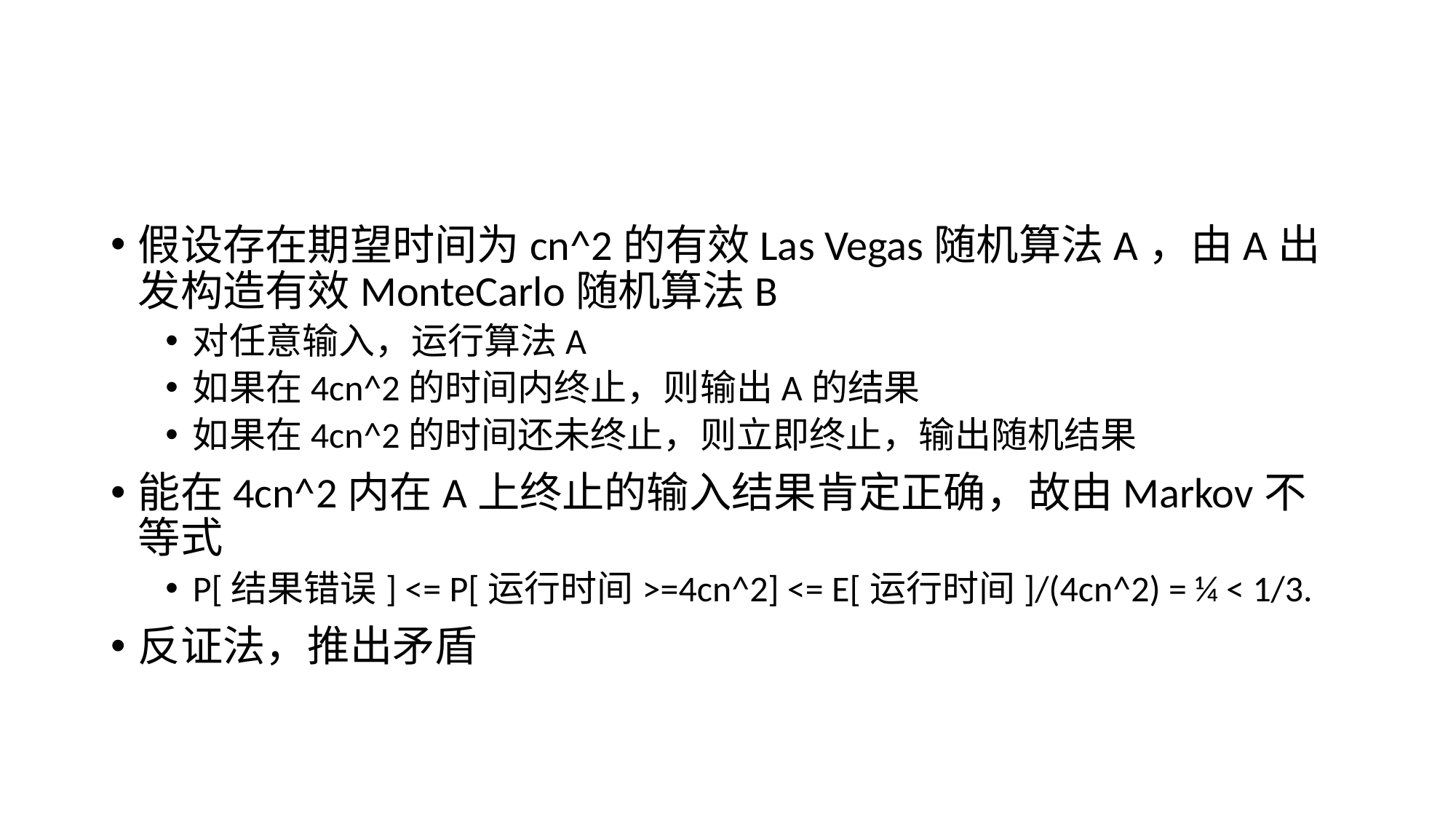

#
假设存在期望时间为cn^2的有效Las Vegas随机算法A，由A出发构造有效MonteCarlo随机算法B
对任意输入，运行算法A
如果在4cn^2的时间内终止，则输出A的结果
如果在4cn^2的时间还未终止，则立即终止，输出随机结果
能在4cn^2内在A上终止的输入结果肯定正确，故由Markov不等式
P[结果错误] <= P[运行时间>=4cn^2] <= E[运行时间]/(4cn^2) = ¼ < 1/3.
反证法，推出矛盾